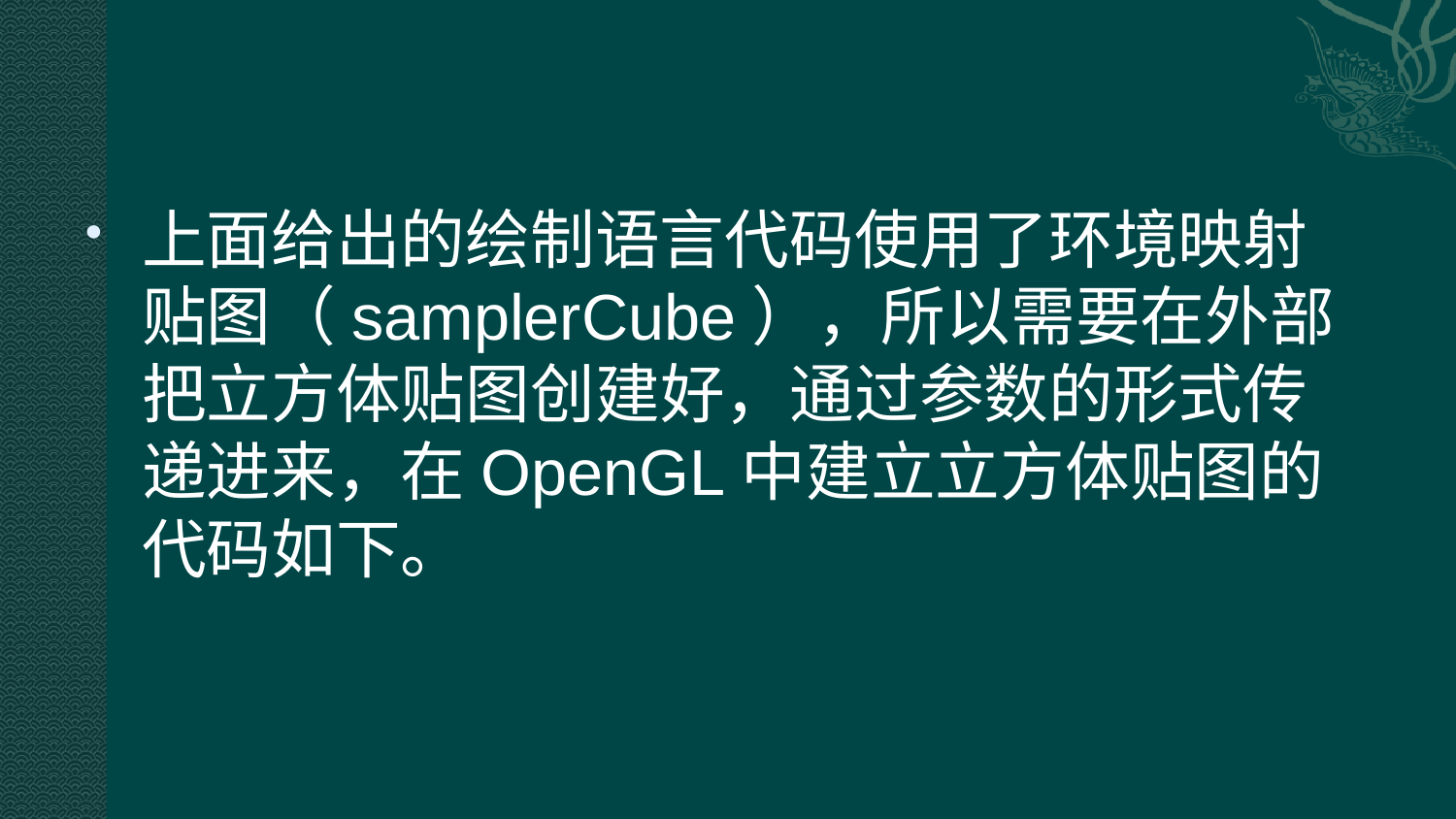

#
上面给出的绘制语言代码使用了环境映射贴图（samplerCube），所以需要在外部把立方体贴图创建好，通过参数的形式传递进来，在OpenGL中建立立方体贴图的代码如下。